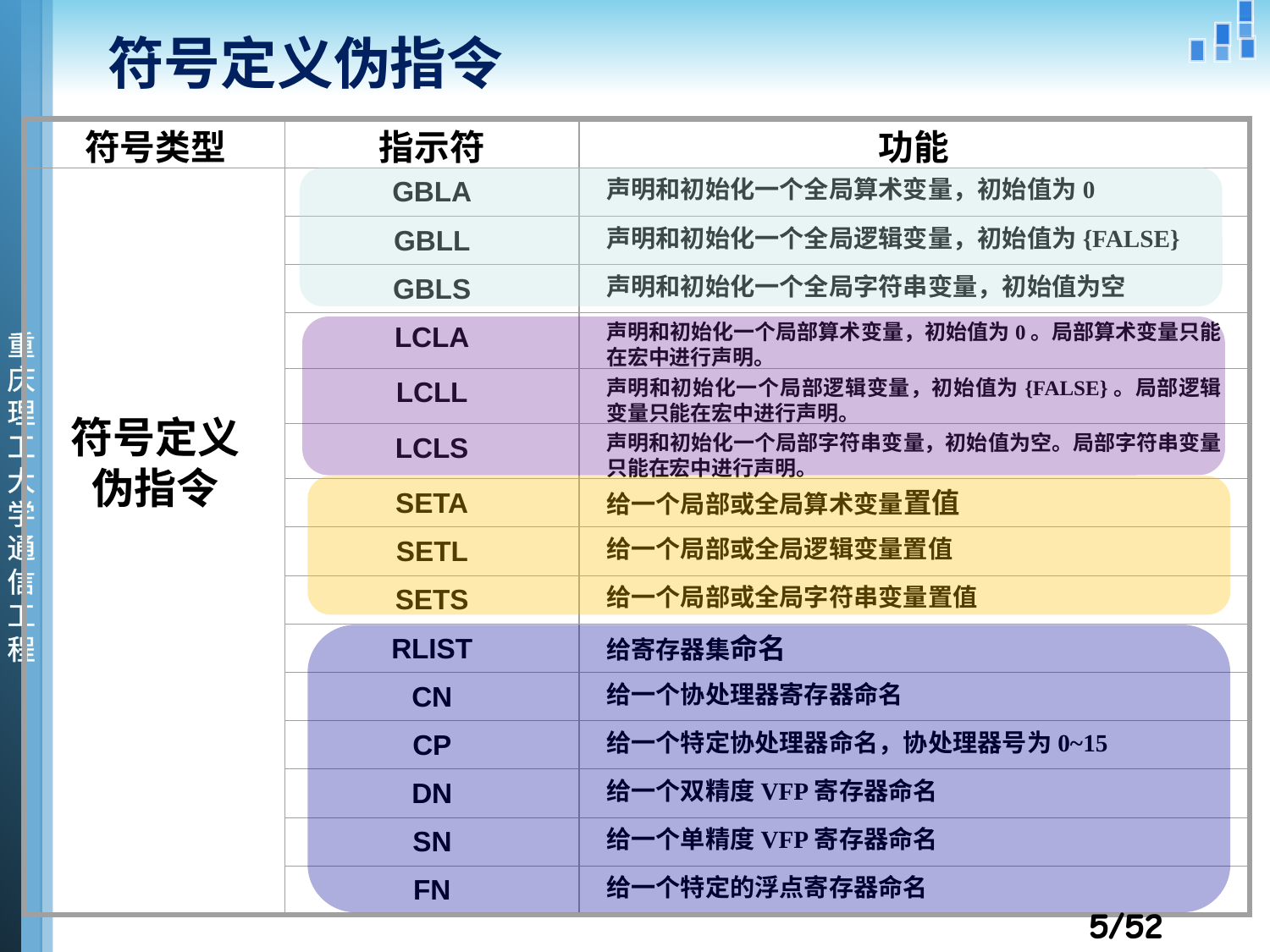

# 符号定义伪指令

符号类型

指示符

功能

符号定义
伪指令

GBLA

声明和初始化一个全局算术变量，初始值为0

GBLL

声明和初始化一个全局逻辑变量，初始值为{FALSE}

GBLS

声明和初始化一个全局字符串变量，初始值为空

声明和初始化一个局部算术变量，初始值为0。局部算术变量只能在宏中进行声明。

LCLA

LCLL

声明和初始化一个局部逻辑变量，初始值为{FALSE}。局部逻辑变量只能在宏中进行声明。

LCLS

声明和初始化一个局部字符串变量，初始值为空。局部字符串变量只能在宏中进行声明。

SETA

给一个局部或全局算术变量置值

SETL

给一个局部或全局逻辑变量置值

SETS

给一个局部或全局字符串变量置值

RLIST

给寄存器集命名

CN

给一个协处理器寄存器命名

CP

给一个特定协处理器命名，协处理器号为0~15

DN

给一个双精度VFP寄存器命名

SN

给一个单精度VFP寄存器命名

FN

给一个特定的浮点寄存器命名

5/52